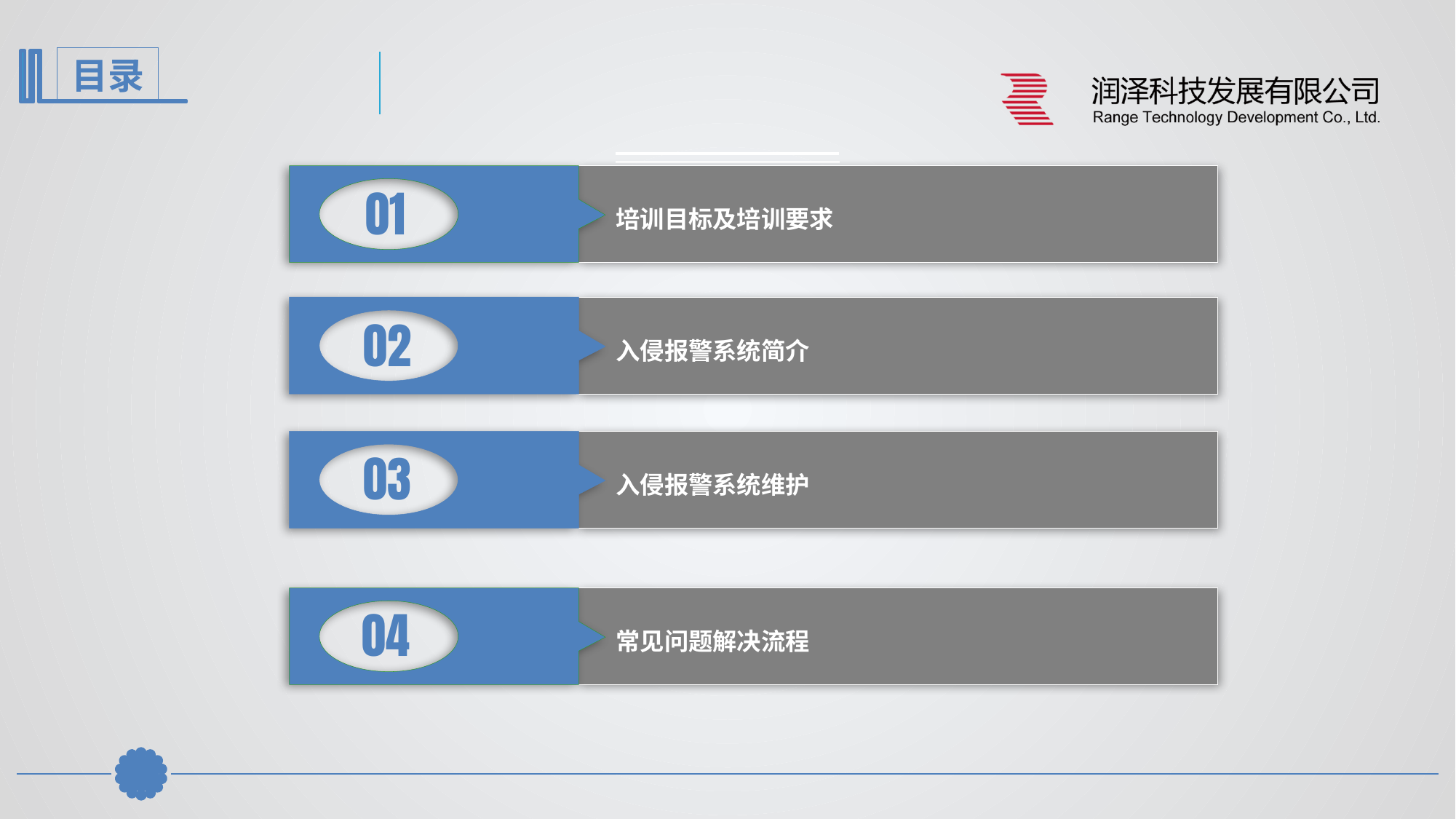

01
培训目标及培训要求

02
入侵报警系统简介

03
入侵报警系统维护

04
常见问题解决流程
2